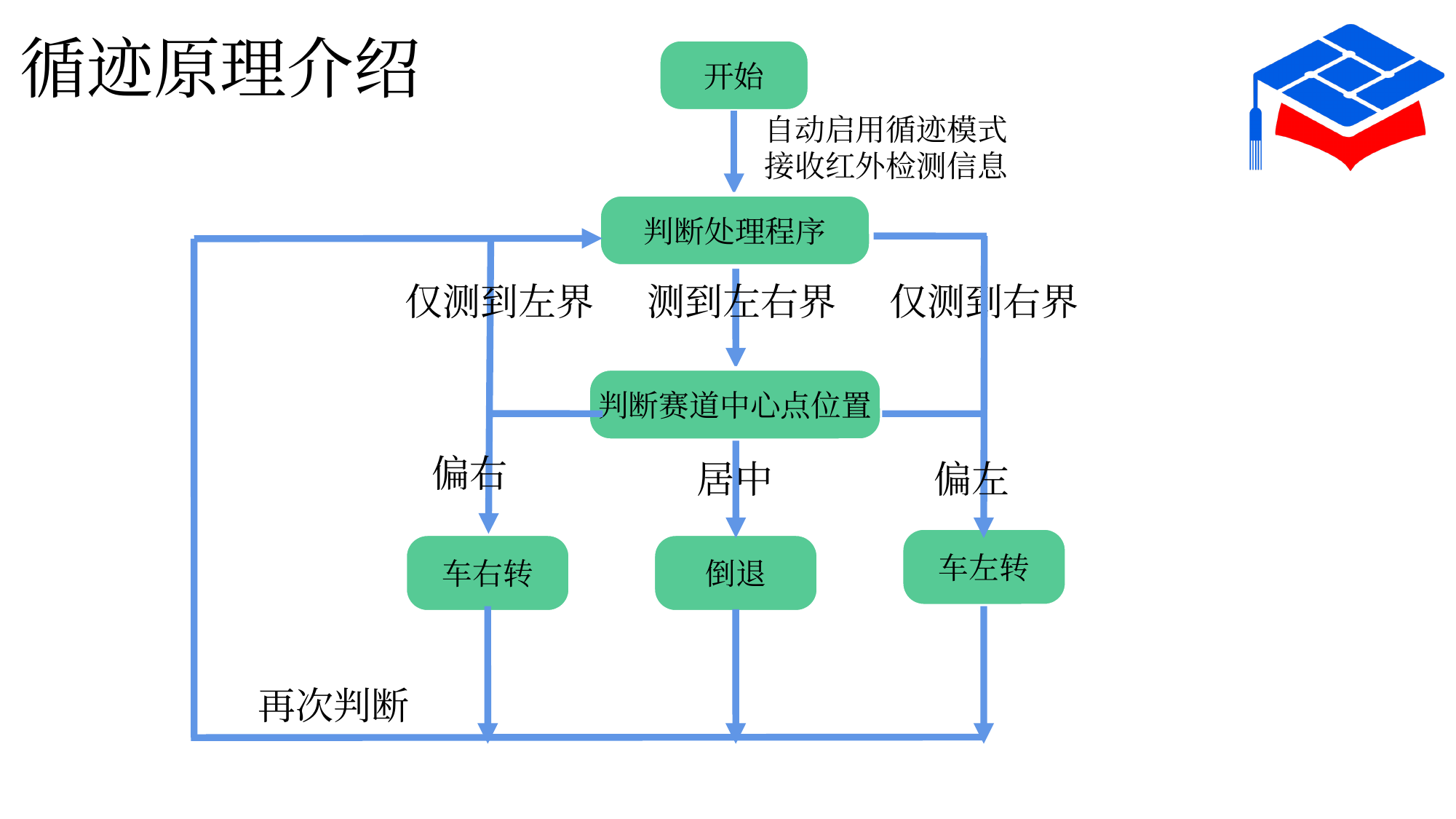

# 循迹原理介绍
开始
自动启用循迹模式
接收红外检测信息

判断处理程序

仅测到左界
测到左右界
判断赛道中心点位置

偏右
居中
偏左
车右转
倒退

仅测到右界
车左转
再次判断